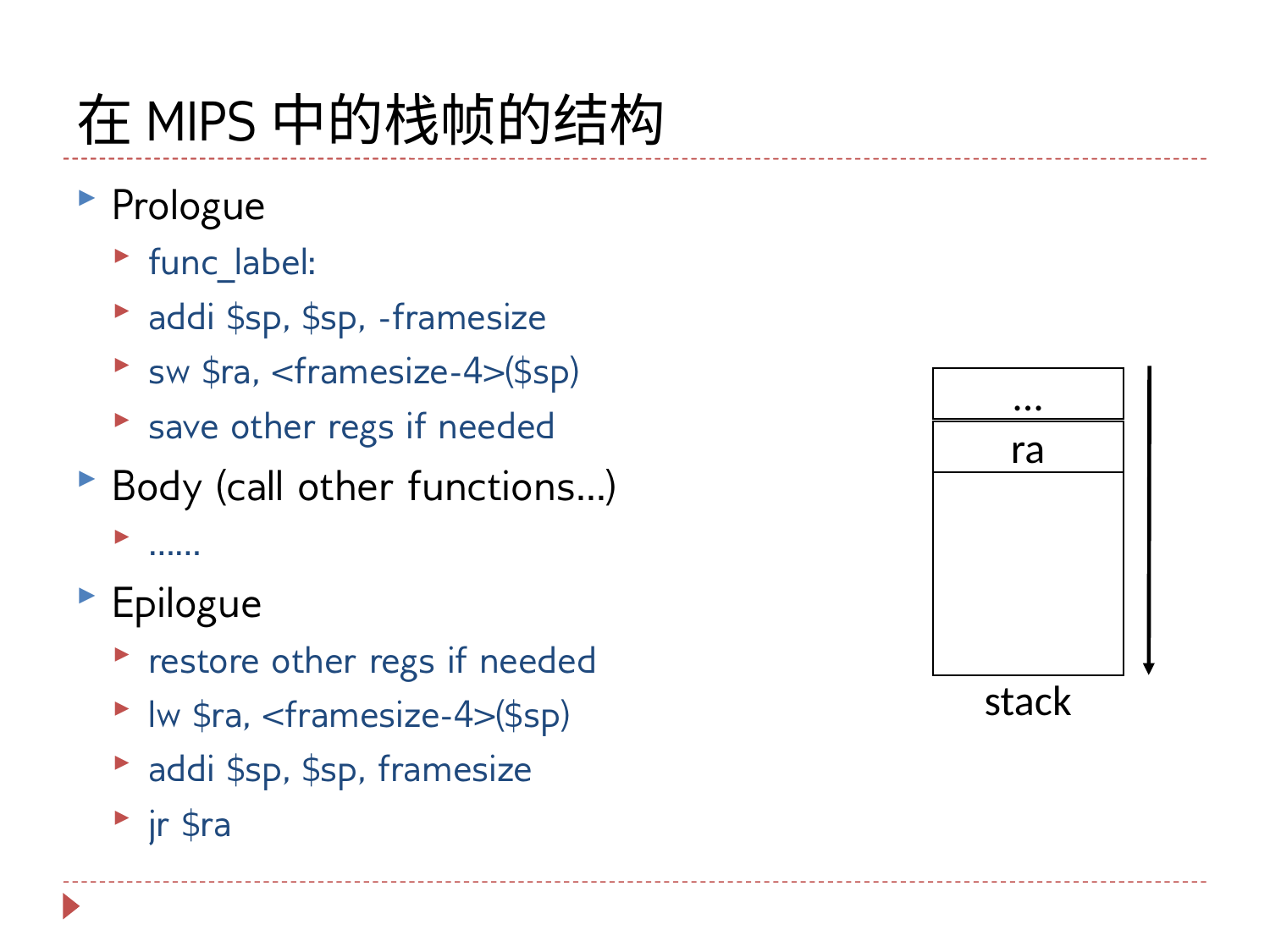

# 在MIPS中的栈帧的结构
Prologue
func_label:
addi $sp, $sp, -framesize
sw $ra, <framesize-4>($sp)
save other regs if needed
Body (call other functions…)
……
Epilogue
restore other regs if needed
lw $ra, <framesize-4>($sp)
addi $sp, $sp, framesize
jr $ra

ra
stack
...